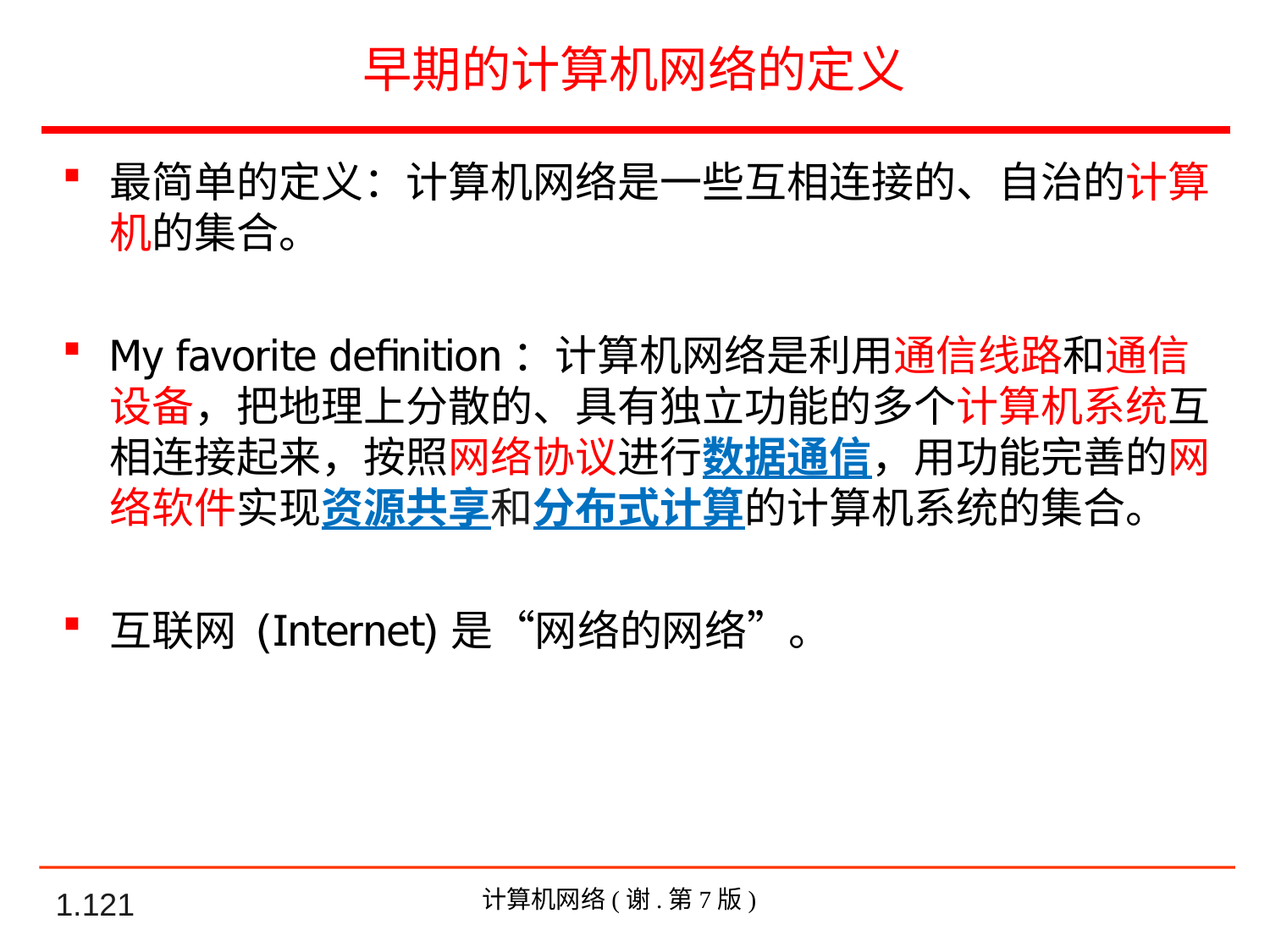

早期的计算机网络的定义
最简单的定义：计算机网络是一些互相连接的、自治的计算机的集合。

My favorite definition：计算机网络是利用通信线路和通信设备，把地理上分散的、具有独立功能的多个计算机系统互相连接起来，按照网络协议进行数据通信，用功能完善的网络软件实现资源共享和分布式计算的计算机系统的集合。

互联网 (Internet)是“网络的网络”。